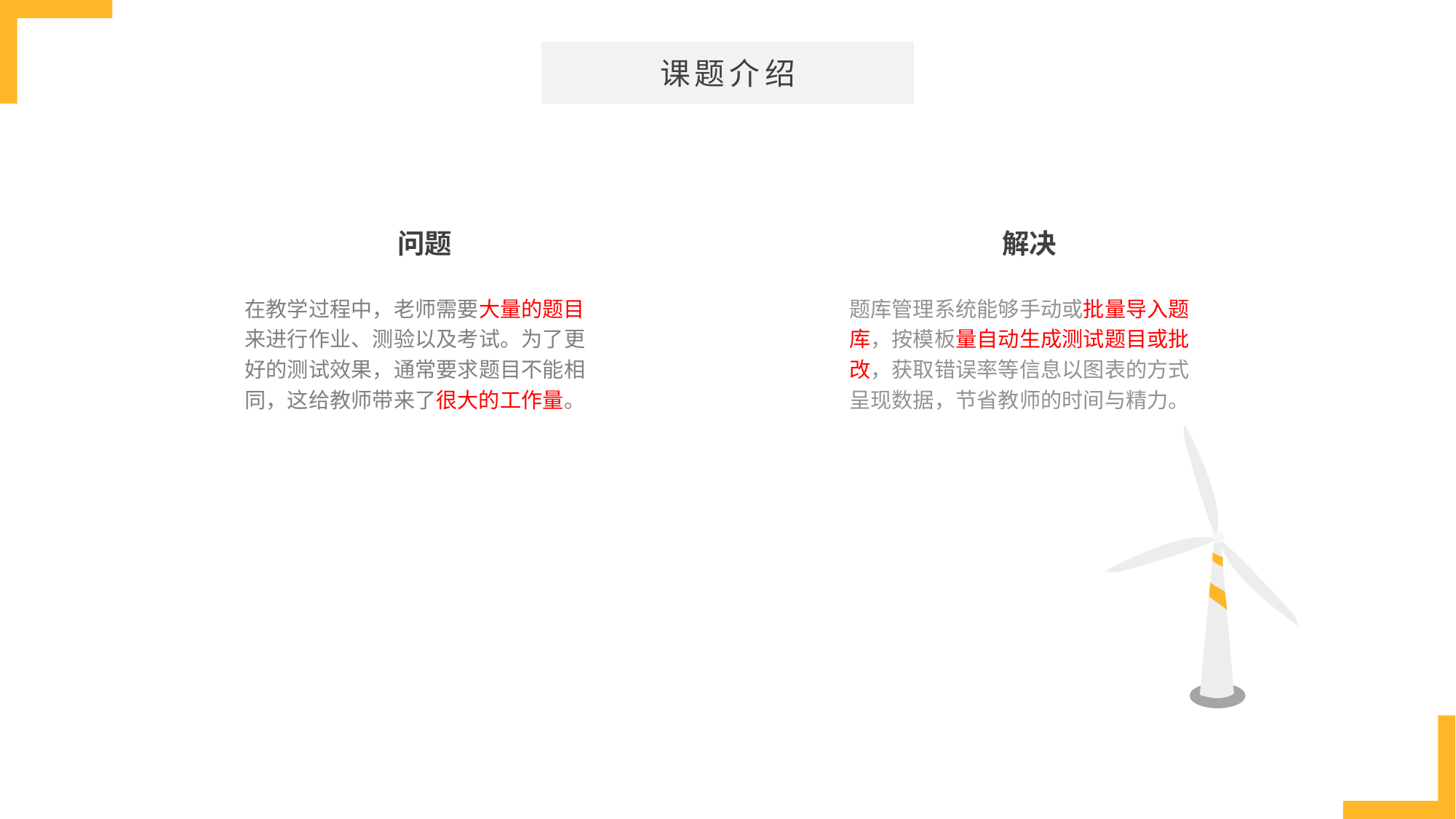

课题介绍
问题
解决
在教学过程中，老师需要大量的题目来进行作业、测验以及考试。为了更好的测试效果，通常要求题目不能相同，这给教师带来了很大的工作量。
题库管理系统能够手动或批量导入题库，按模板量自动生成测试题目或批改，获取错误率等信息以图表的方式呈现数据，节省教师的时间与精力。